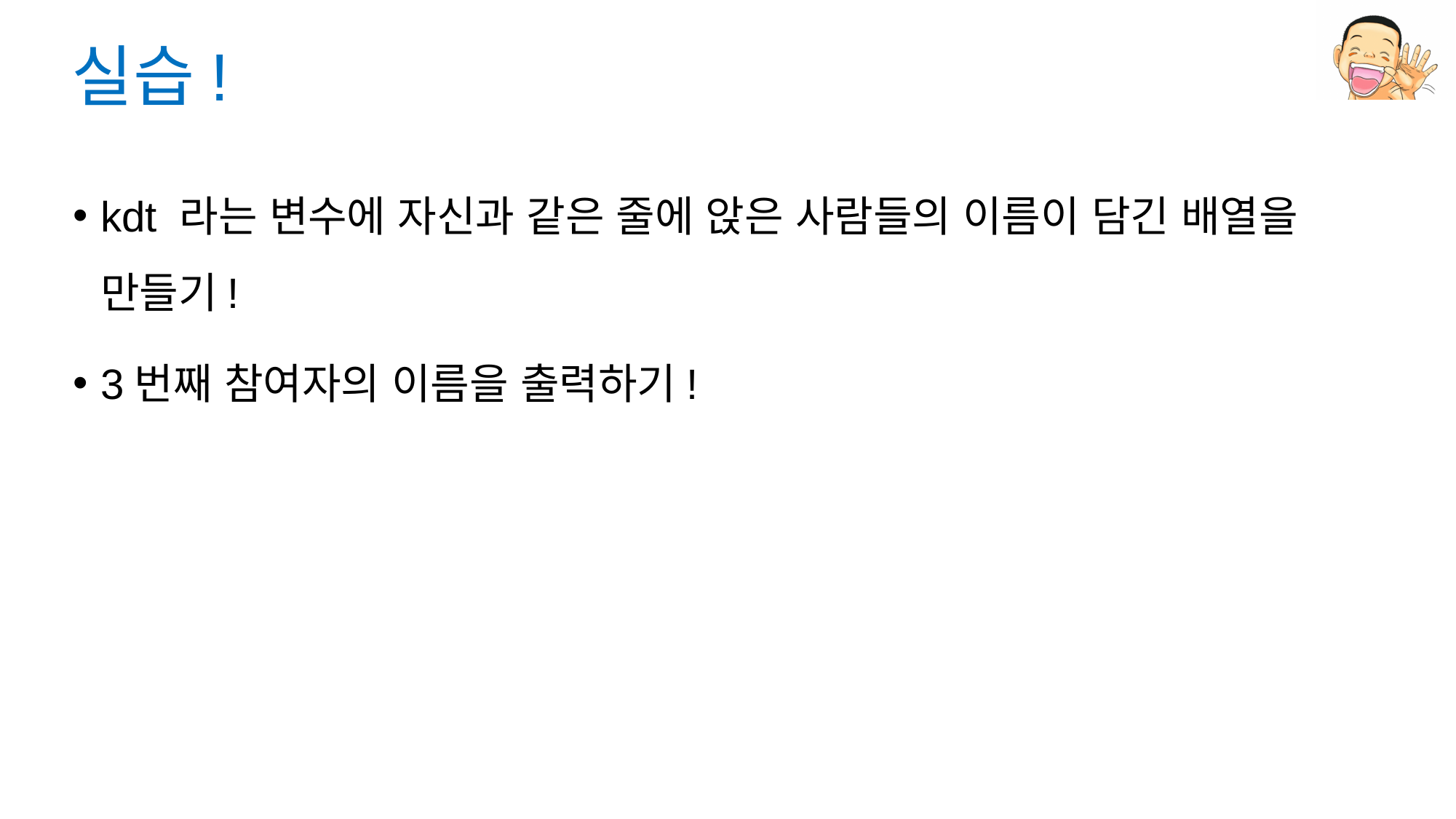

# 실습!
kdt 라는 변수에 자신과 같은 줄에 앉은 사람들의 이름이 담긴 배열을 만들기!
3번째 참여자의 이름을 출력하기!